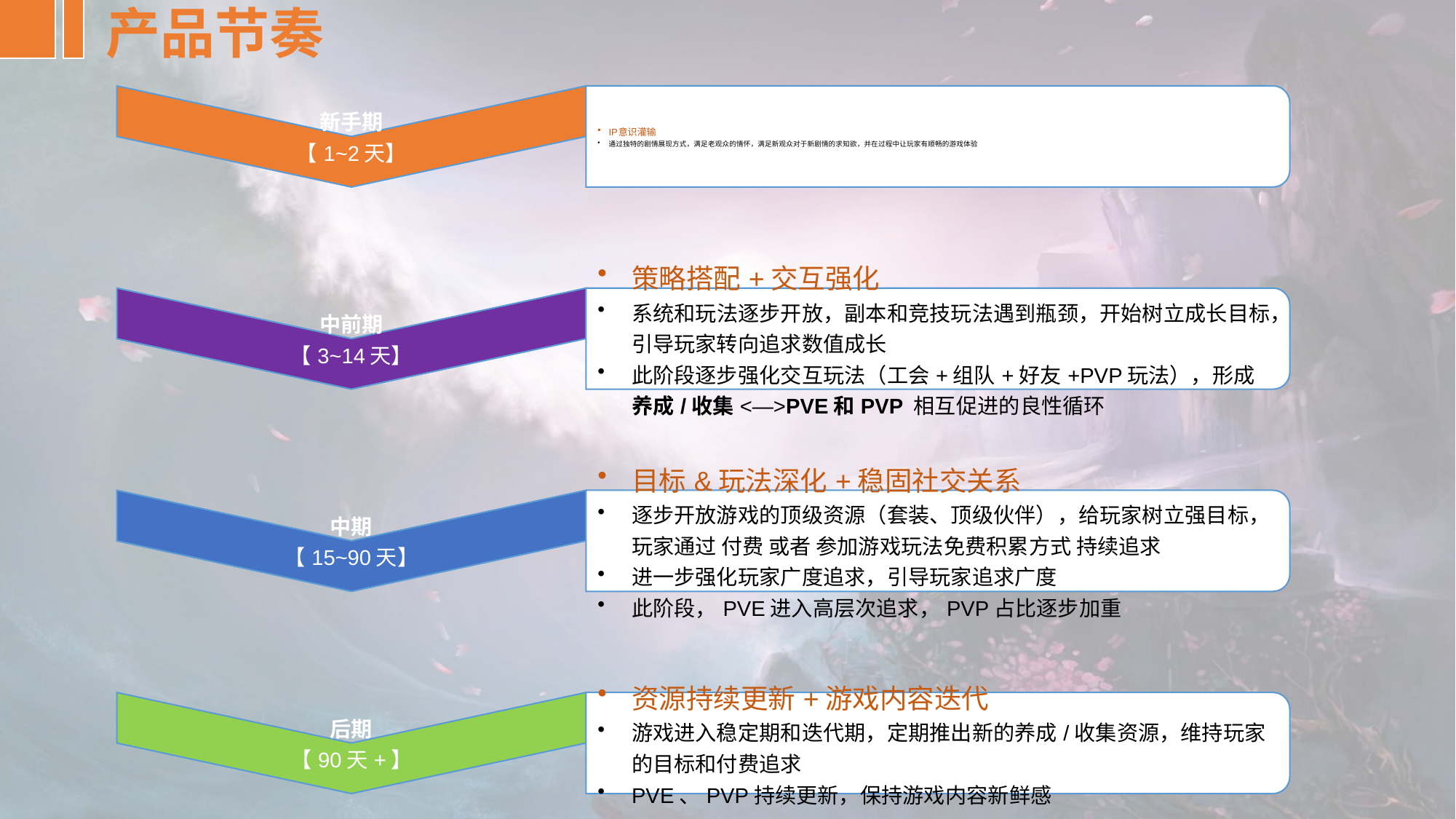

产品节奏

新手期
【1~2天】
IP意识灌输
后期
【90天+】
资源持续更新+游戏内容迭代
通过独特的剧情展现方式，满足老观众的情怀，满足新观众对于新剧情的求知欲，并在过程中让玩家有顺畅的游戏体验
中前期
【3~14天】
策略搭配+交互强化
系统和玩法逐步开放，副本和竞技玩法遇到瓶颈，开始树立成长目标，引导玩家转向追求数值成长
目标&玩法深化+稳固社交关系
中期
【15~90天】
逐步开放游戏的顶级资源（套装、顶级伙伴），给玩家树立强目标，玩家通过 付费 或者 参加游戏玩法免费积累方式 持续追求
此阶段，PVE进入高层次追求，PVP占比逐步加重
游戏进入稳定期和迭代期，定期推出新的养成/收集资源，维持玩家的目标和付费追求
此阶段逐步强化交互玩法（工会+组队+好友+PVP玩法），形成 养成/收集<—>PVE和PVP 相互促进的良性循环
PVE、PVP持续更新，保持游戏内容新鲜感
进一步强化玩家广度追求，引导玩家追求广度